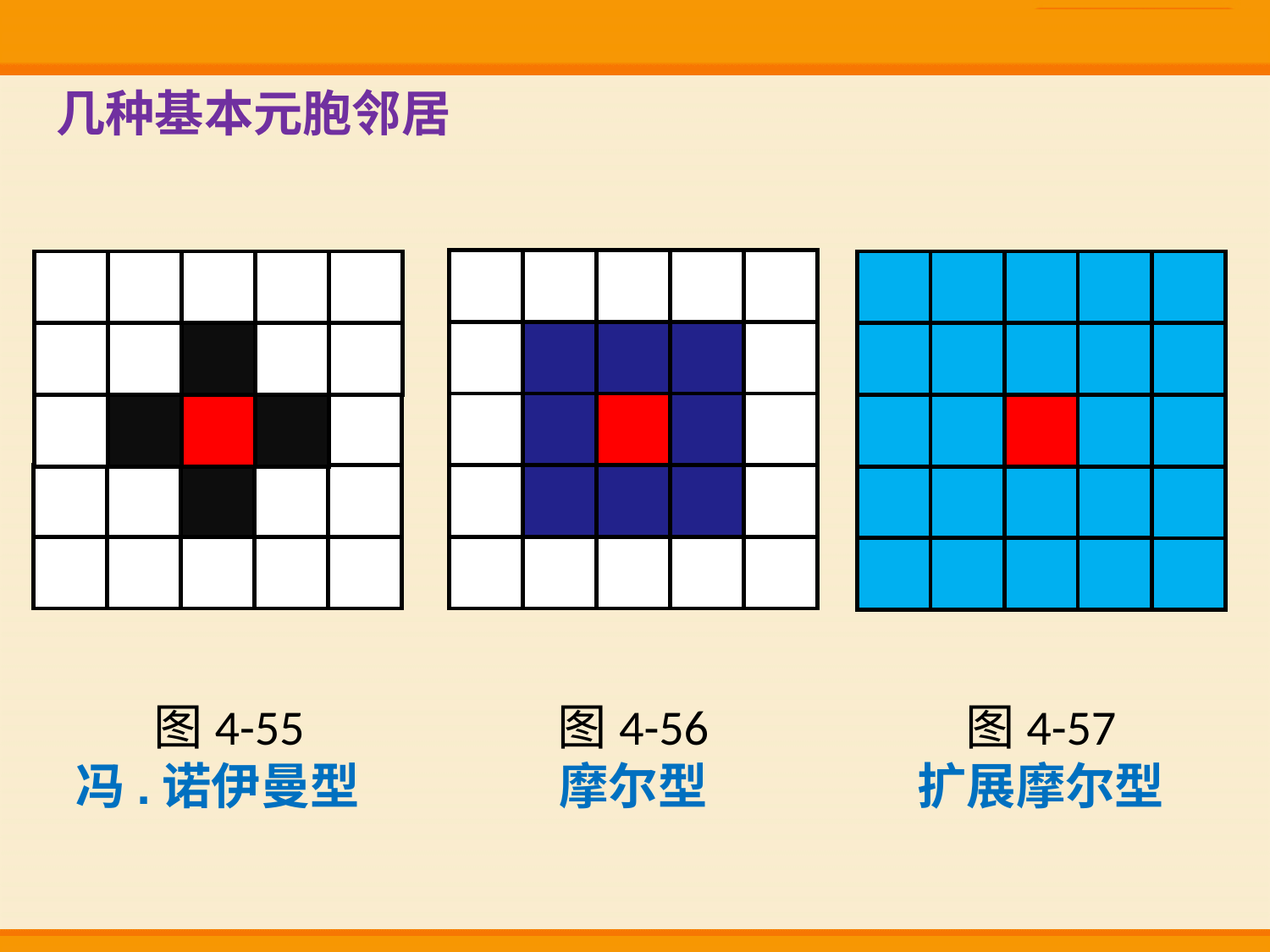

几种基本元胞邻居

 图4-55
冯.诺伊曼型
图4-56
摩尔型
图4-57
扩展摩尔型